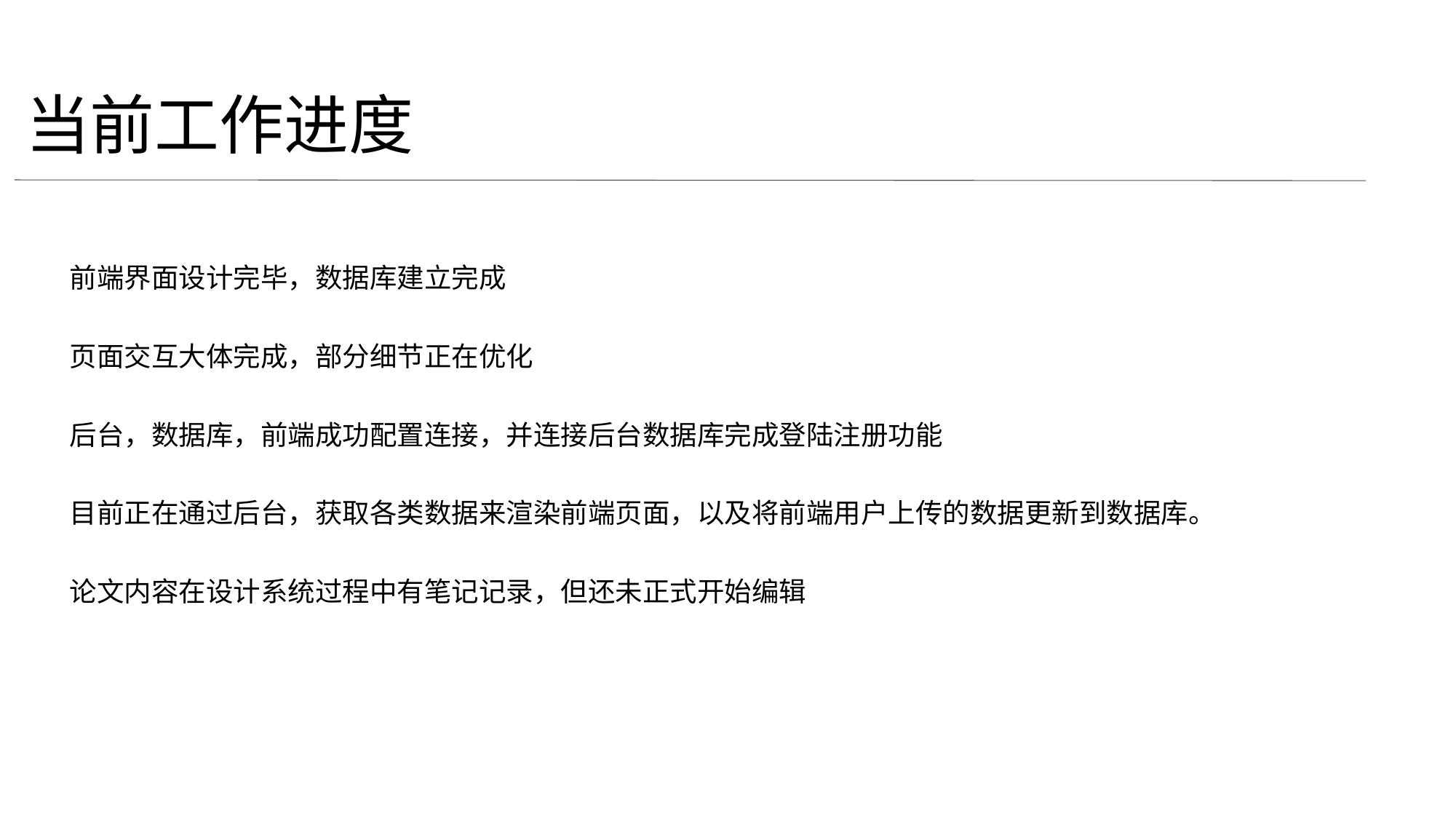

当前工作进度
前端界面设计完毕，数据库建立完成

页面交互大体完成，部分细节正在优化

后台，数据库，前端成功配置连接，并连接后台数据库完成登陆注册功能

目前正在通过后台，获取各类数据来渲染前端页面，以及将前端用户上传的数据更新到数据库。

论文内容在设计系统过程中有笔记记录，但还未正式开始编辑